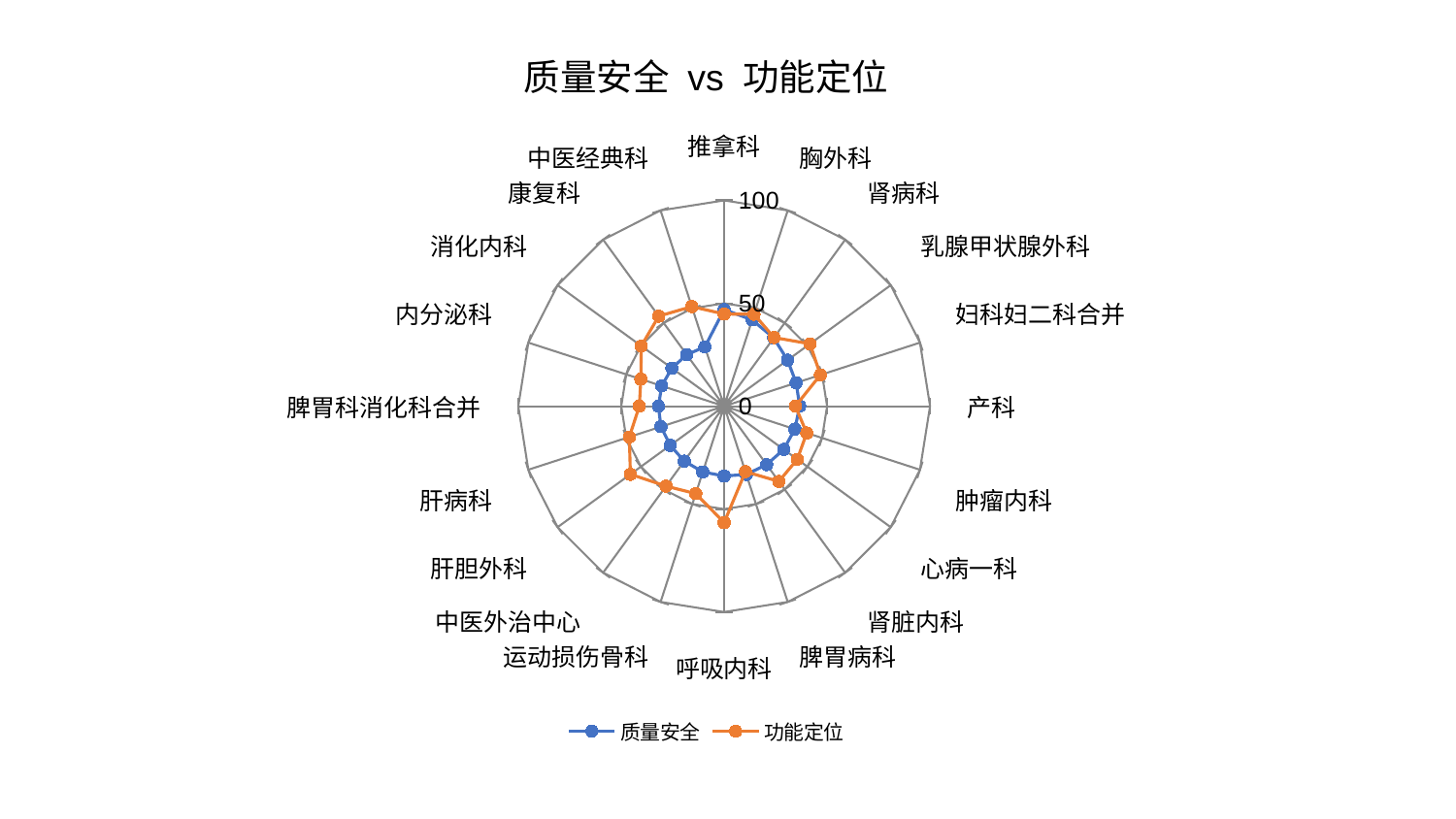

### Chart: 质量安全 vs 功能定位

| Category | 质量安全 | 功能定位 |
|---|---|---|
| 推拿科 | 46.97688171038636 | 44.791366845534526 |
| 胸外科 | 44.0624077213205 | 46.98049505360612 |
| 肾病科 | 40.97601979805489 | 41.2270822077134 |
| 乳腺甲状腺外科 | 38.08709583033759 | 51.571986105665665 |
| 妇科妇二科合并 | 36.779673840775345 | 49.14525059706072 |
| 产科 | 36.69744931246755 | 34.61338323932568 |
| 肿瘤内科 | 36.111715996243966 | 42.16964659637055 |
| 心病一科 | 35.77675389272137 | 43.91213444620317 |
| 肾脏内科 | 35.12330223916843 | 45.216369978600824 |
| 脾胃病科 | 34.86456781019413 | 33.43311237569134 |
| 呼吸内科 | 33.9443648679642 | 56.55893392209516 |
| 运动损伤骨科 | 33.602511241815975 | 44.68579519632219 |
| 中医外治中心 | 32.98602396671741 | 48.0311542912895 |
| 肝胆外科 | 32.40234491843003 | 56.314898627285395 |
| 肝病科 | 32.310021503407924 | 48.43308472576396 |
| 脾胃科消化科合并 | 31.93447921910992 | 41.21431828712512 |
| 内分泌科 | 31.901691743958658 | 42.554191622094784 |
| 消化内科 | 31.41207993338537 | 49.763613758803295 |
| 康复科 | 30.943759693864894 | 54.08186573772173 |
| 中医经典科 | 30.35028429620084 | 50.90279961233439 |
6